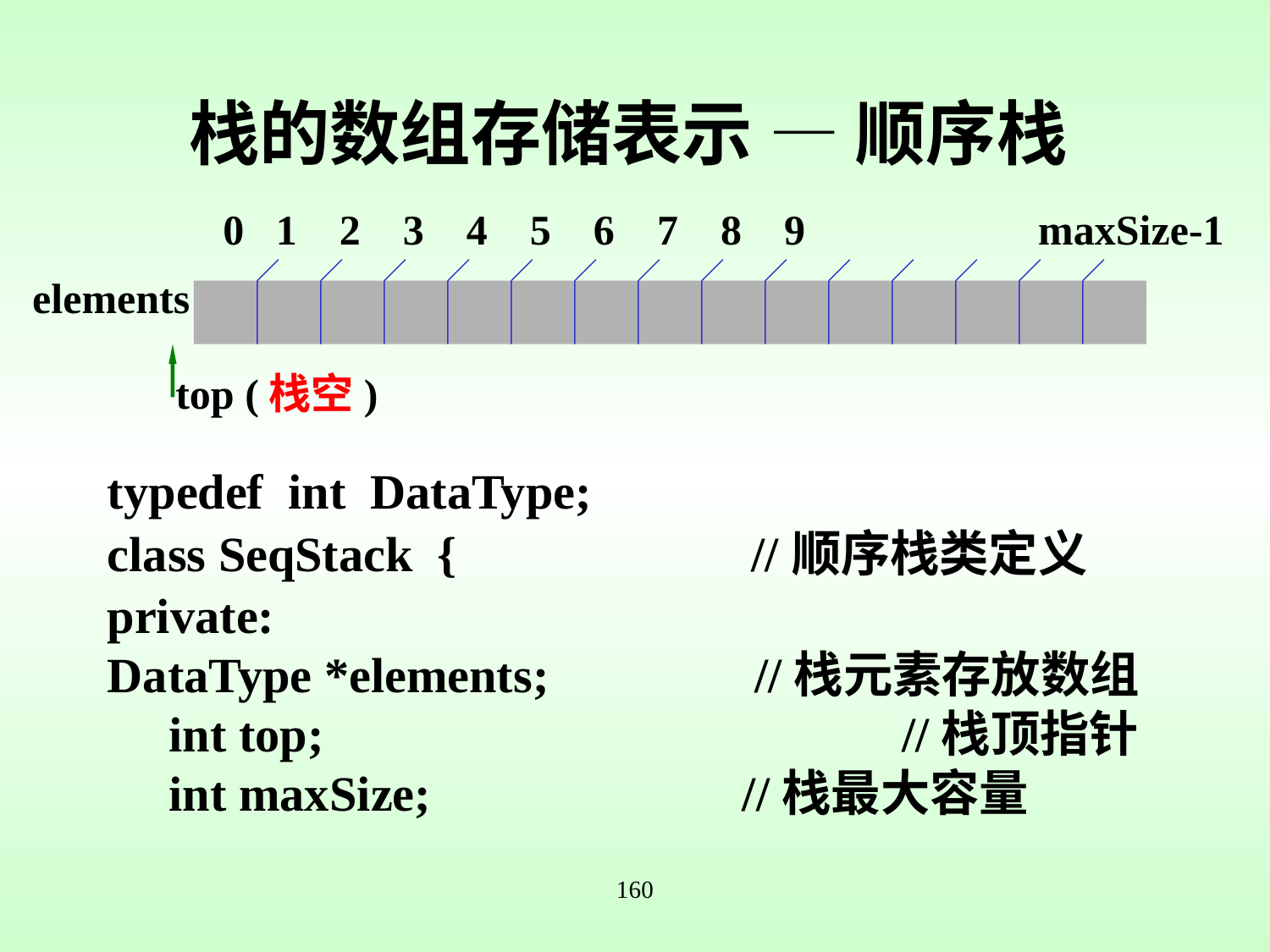

# 栈的数组存储表示 — 顺序栈
0   1    2    3    4    5    6    7    8    9                      maxSize-1

elements

top (栈空)
typedef  int  DataType;
class SeqStack  {                        //顺序栈类定义
private:
DataType *elements;		 //栈元素存放数组
     int top;				             //栈顶指针
     int maxSize;               		//栈最大容量
160